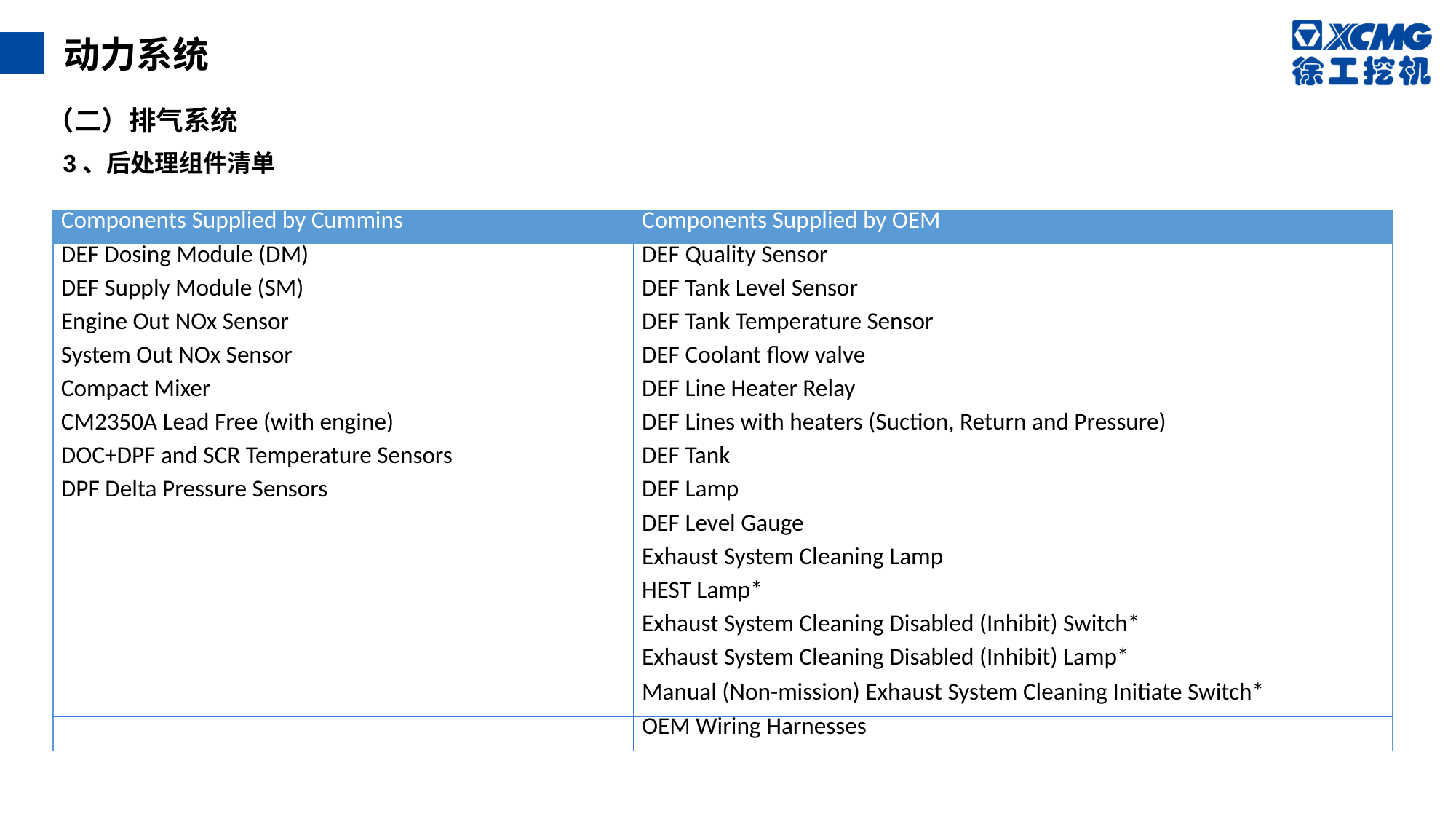

动力系统
（二）排气系统
3、后处理组件清单
| Components Supplied by Cummins | Components Supplied by OEM |
| --- | --- |
| DEF Dosing Module (DM) | DEF Quality Sensor |
| DEF Supply Module (SM) | DEF Tank Level Sensor |
| Engine Out NOx Sensor | DEF Tank Temperature Sensor |
| System Out NOx Sensor | DEF Coolant flow valve |
| Compact Mixer | DEF Line Heater Relay |
| CM2350A Lead Free (with engine) | DEF Lines with heaters (Suction, Return and Pressure) |
| DOC+DPF and SCR Temperature Sensors | DEF Tank |
| DPF Delta Pressure Sensors | DEF Lamp |
|  | DEF Level Gauge |
|  | Exhaust System Cleaning Lamp |
|  | HEST Lamp\* |
|  | Exhaust System Cleaning Disabled (Inhibit) Switch\* |
|  | Exhaust System Cleaning Disabled (Inhibit) Lamp\* |
|  | Manual (Non-mission) Exhaust System Cleaning Initiate Switch\* |
|  | OEM Wiring Harnesses |